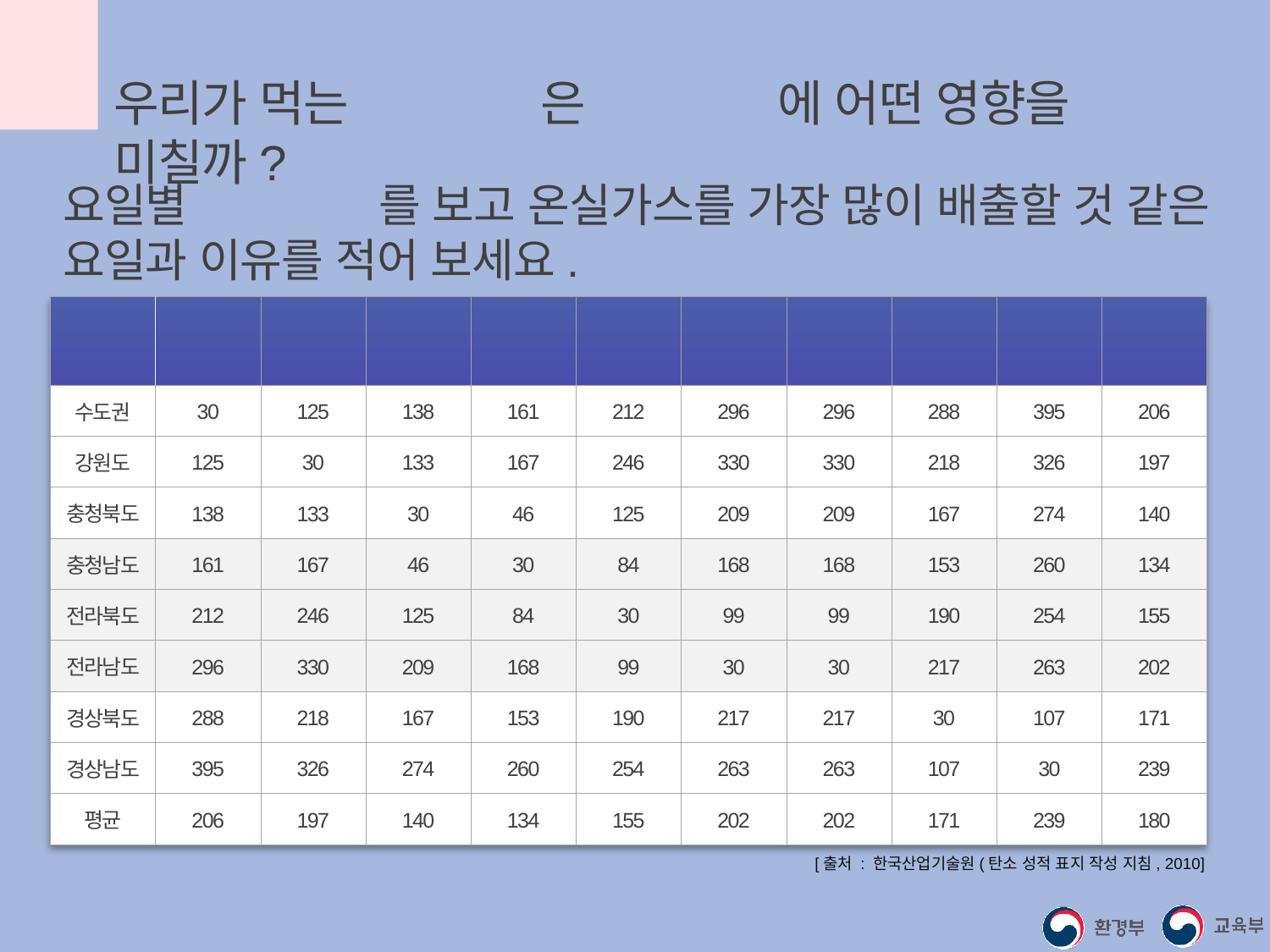

우리가 먹는 급식식단은 기후변화에 어떤 영향을 미칠까?
요일별 급식 메뉴를 보고 온실가스를 가장 많이 배출할 것 같은
요일과 이유를 적어 보세요.
| 구분 | 수도권 | 강원도 | 충청북도 | 충청남도 | 전라북도 | 전라남도 | 전라남도 | 경상북도 | 경상남도 | 권역별 평균 수송거리 |
| --- | --- | --- | --- | --- | --- | --- | --- | --- | --- | --- |
| 수도권 | 30 | 125 | 138 | 161 | 212 | 296 | 296 | 288 | 395 | 206 |
| 강원도 | 125 | 30 | 133 | 167 | 246 | 330 | 330 | 218 | 326 | 197 |
| 충청북도 | 138 | 133 | 30 | 46 | 125 | 209 | 209 | 167 | 274 | 140 |
| 충청남도 | 161 | 167 | 46 | 30 | 84 | 168 | 168 | 153 | 260 | 134 |
| 전라북도 | 212 | 246 | 125 | 84 | 30 | 99 | 99 | 190 | 254 | 155 |
| 전라남도 | 296 | 330 | 209 | 168 | 99 | 30 | 30 | 217 | 263 | 202 |
| 경상북도 | 288 | 218 | 167 | 153 | 190 | 217 | 217 | 30 | 107 | 171 |
| 경상남도 | 395 | 326 | 274 | 260 | 254 | 263 | 263 | 107 | 30 | 239 |
| 평균 | 206 | 197 | 140 | 134 | 155 | 202 | 202 | 171 | 239 | 180 |
[출처 : 한국산업기술원(탄소 성적 표지 작성 지침, 2010]